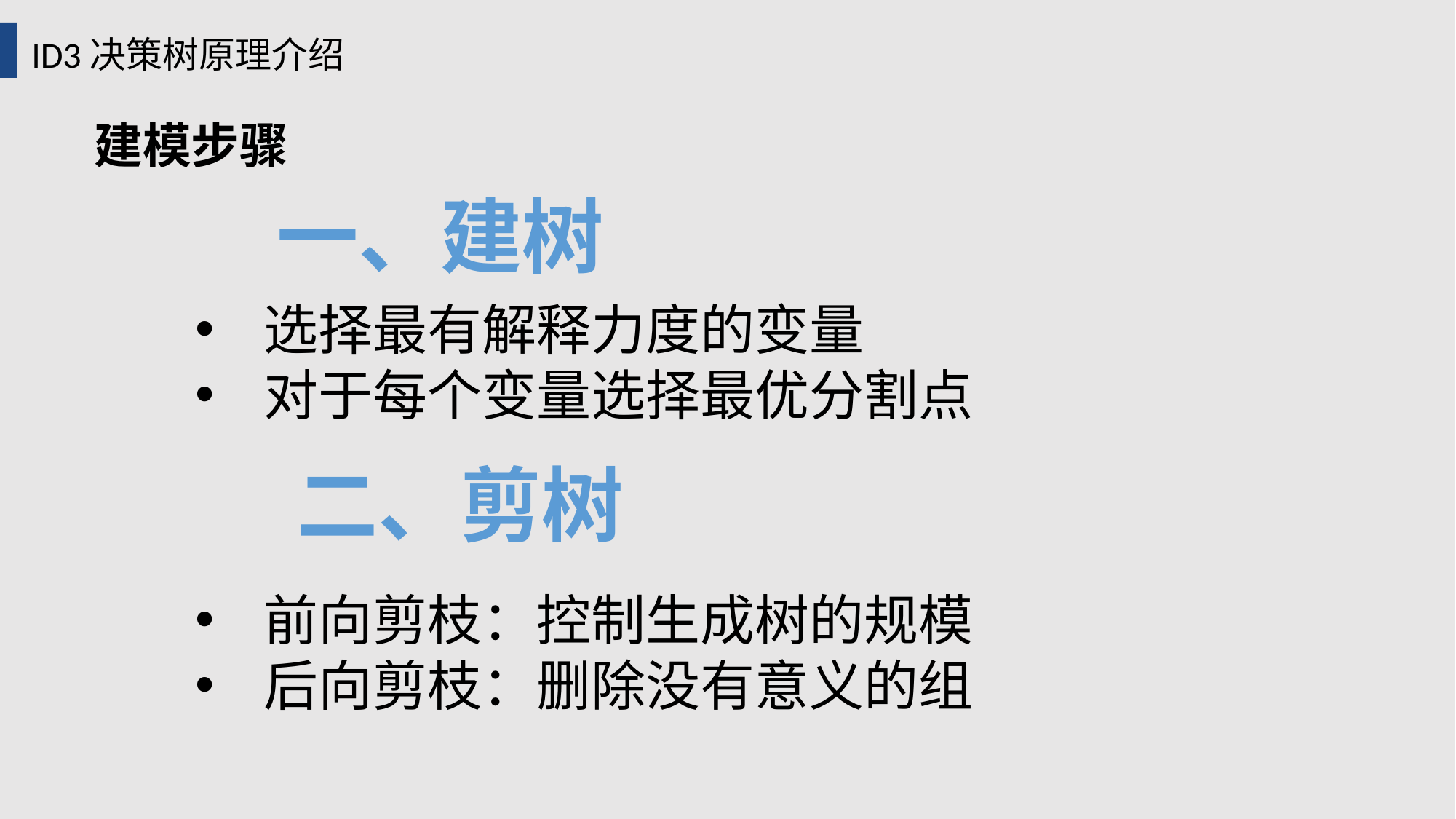

ID3决策树原理介绍
建模步骤
一、建树
选择最有解释力度的变量
对于每个变量选择最优分割点
二、剪树
前向剪枝：控制生成树的规模
后向剪枝：删除没有意义的组